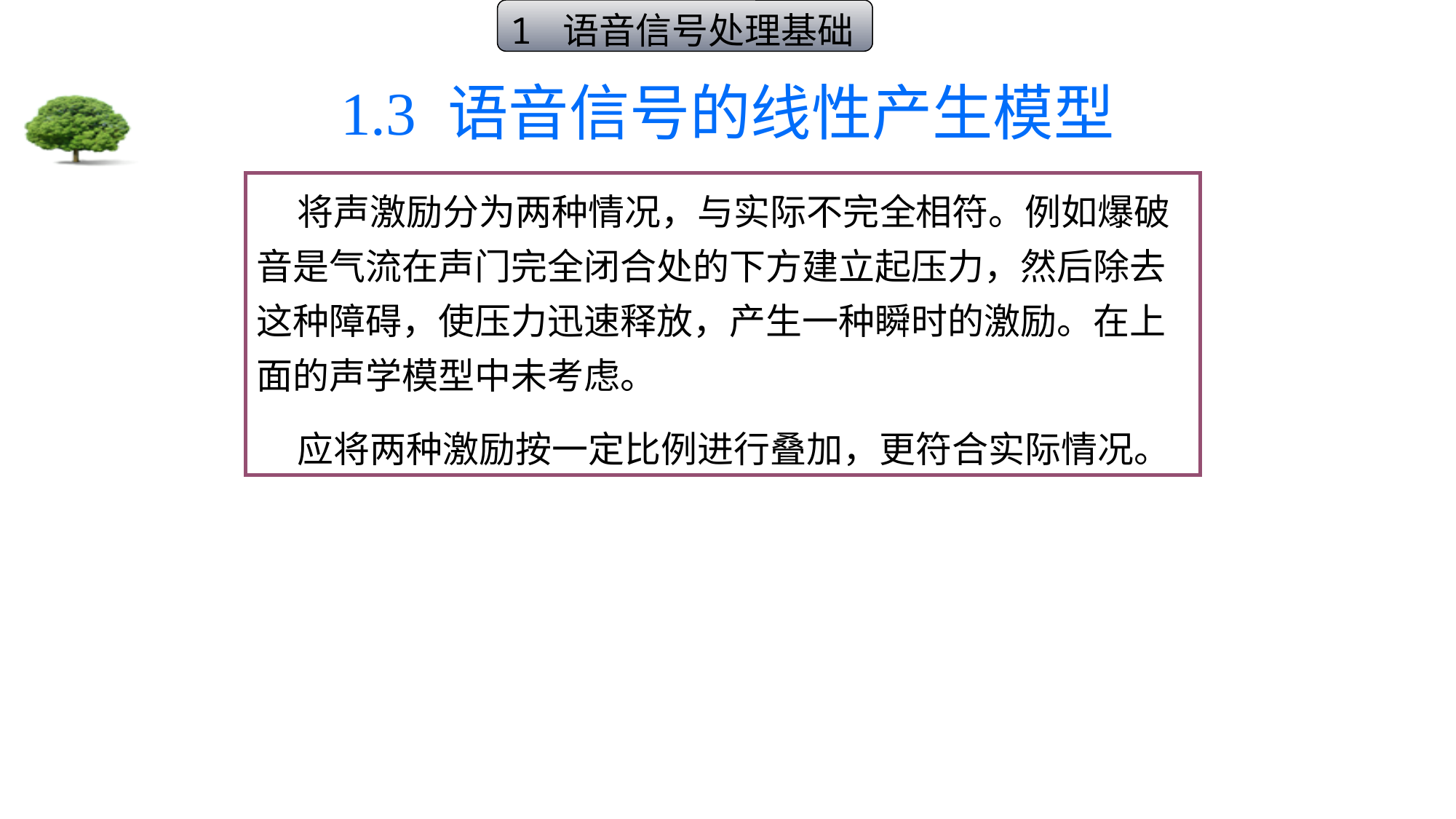

1 语音信号处理基础

# 1.3 语音信号的线性产生模型
    将声激励分为两种情况，与实际不完全相符。例如爆破音是气流在声门完全闭合处的下方建立起压力，然后除去这种障碍，使压力迅速释放，产生一种瞬时的激励。在上面的声学模型中未考虑。
    应将两种激励按一定比例进行叠加，更符合实际情况。